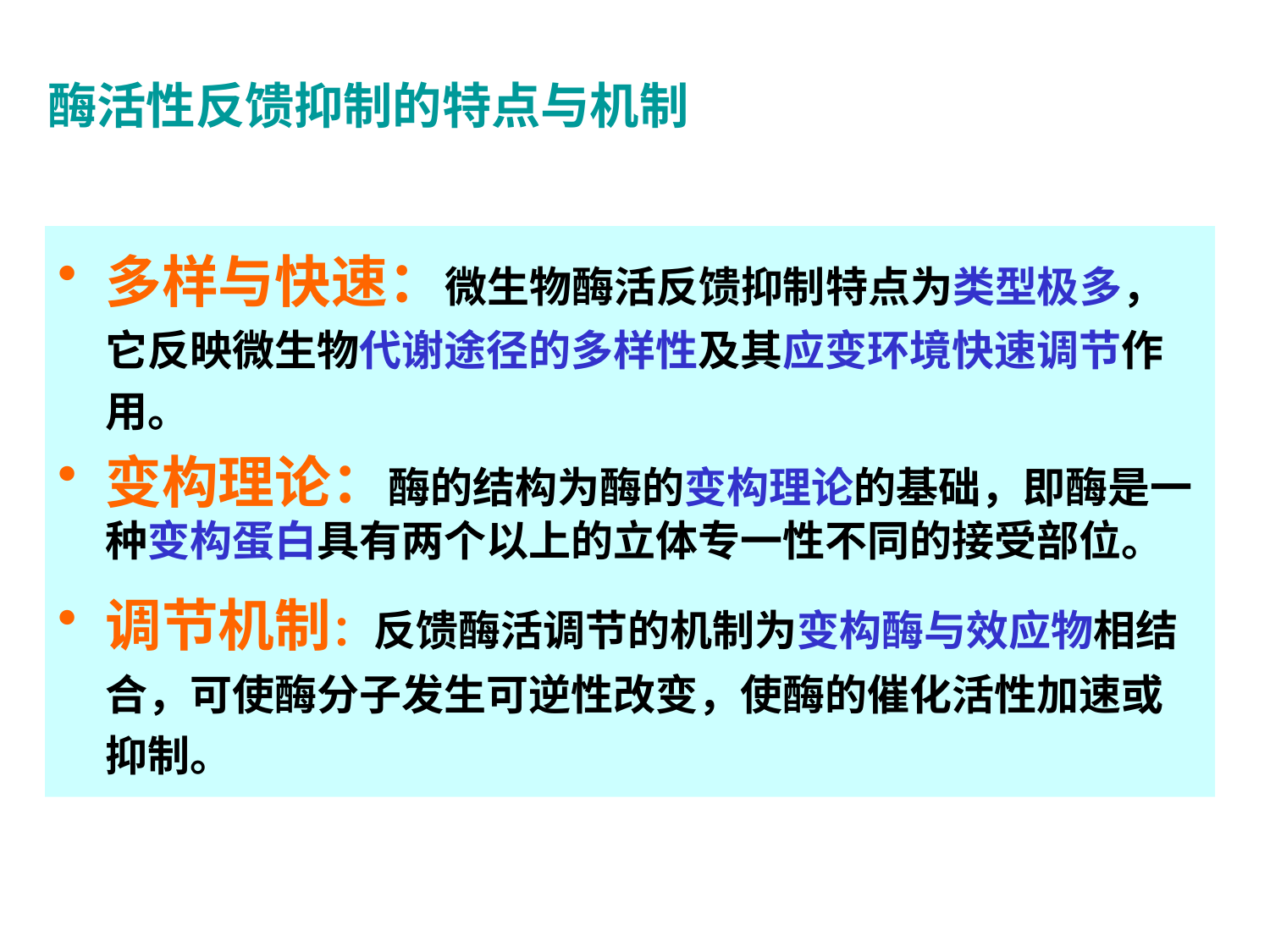

# 酶活性反馈抑制的特点与机制
多样与快速：微生物酶活反馈抑制特点为类型极多，它反映微生物代谢途径的多样性及其应变环境快速调节作用。
变构理论：酶的结构为酶的变构理论的基础，即酶是一种变构蛋白具有两个以上的立体专一性不同的接受部位。
调节机制：反馈酶活调节的机制为变构酶与效应物相结合，可使酶分子发生可逆性改变，使酶的催化活性加速或抑制。